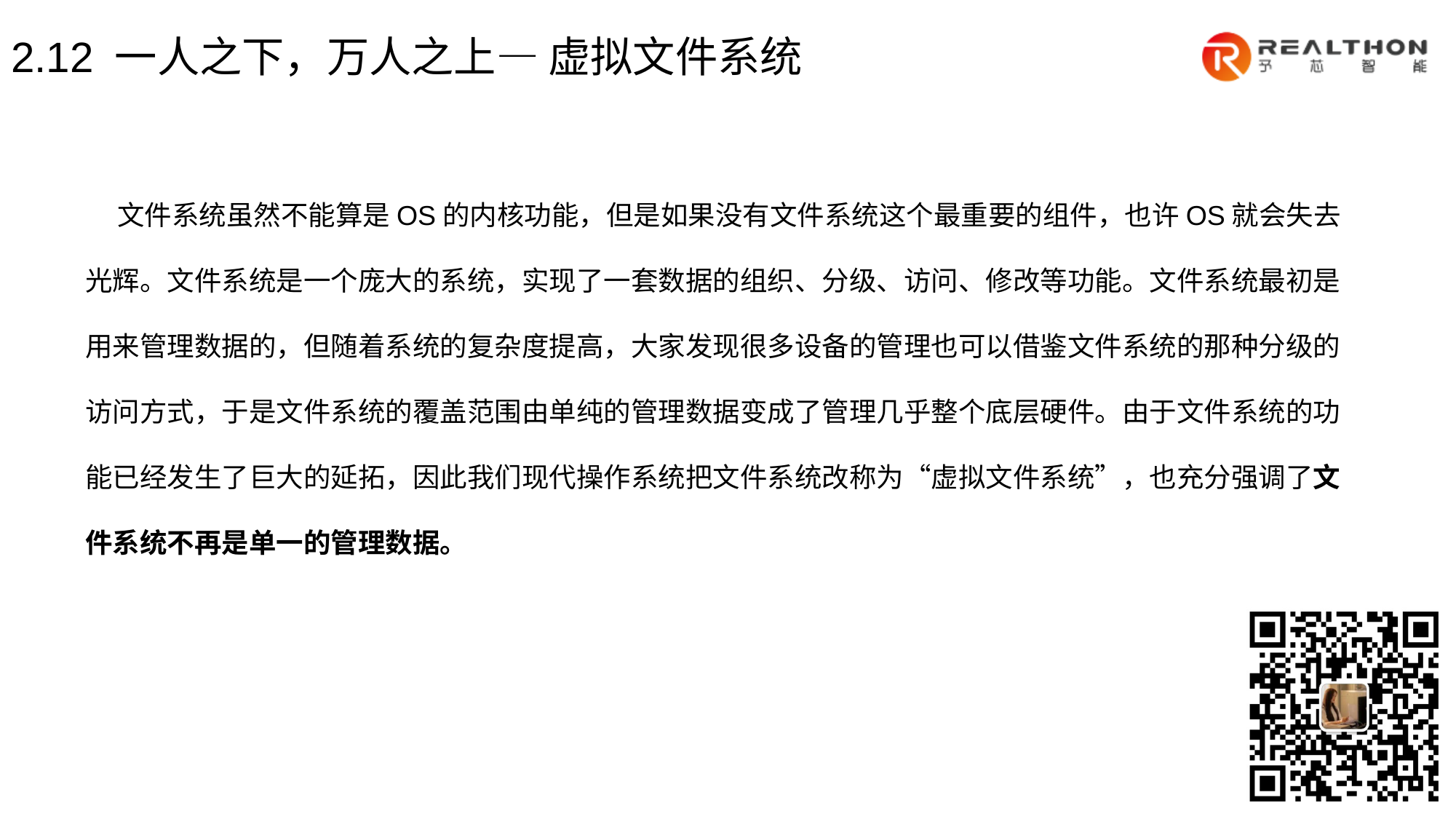

2.12 一人之下，万人之上— 虚拟文件系统
文件系统虽然不能算是OS的内核功能，但是如果没有文件系统这个最重要的组件，也许OS就会失去光辉。文件系统是一个庞大的系统，实现了一套数据的组织、分级、访问、修改等功能。文件系统最初是用来管理数据的，但随着系统的复杂度提高，大家发现很多设备的管理也可以借鉴文件系统的那种分级的访问方式，于是文件系统的覆盖范围由单纯的管理数据变成了管理几乎整个底层硬件。由于文件系统的功能已经发生了巨大的延拓，因此我们现代操作系统把文件系统改称为“虚拟文件系统”，也充分强调了文件系统不再是单一的管理数据。